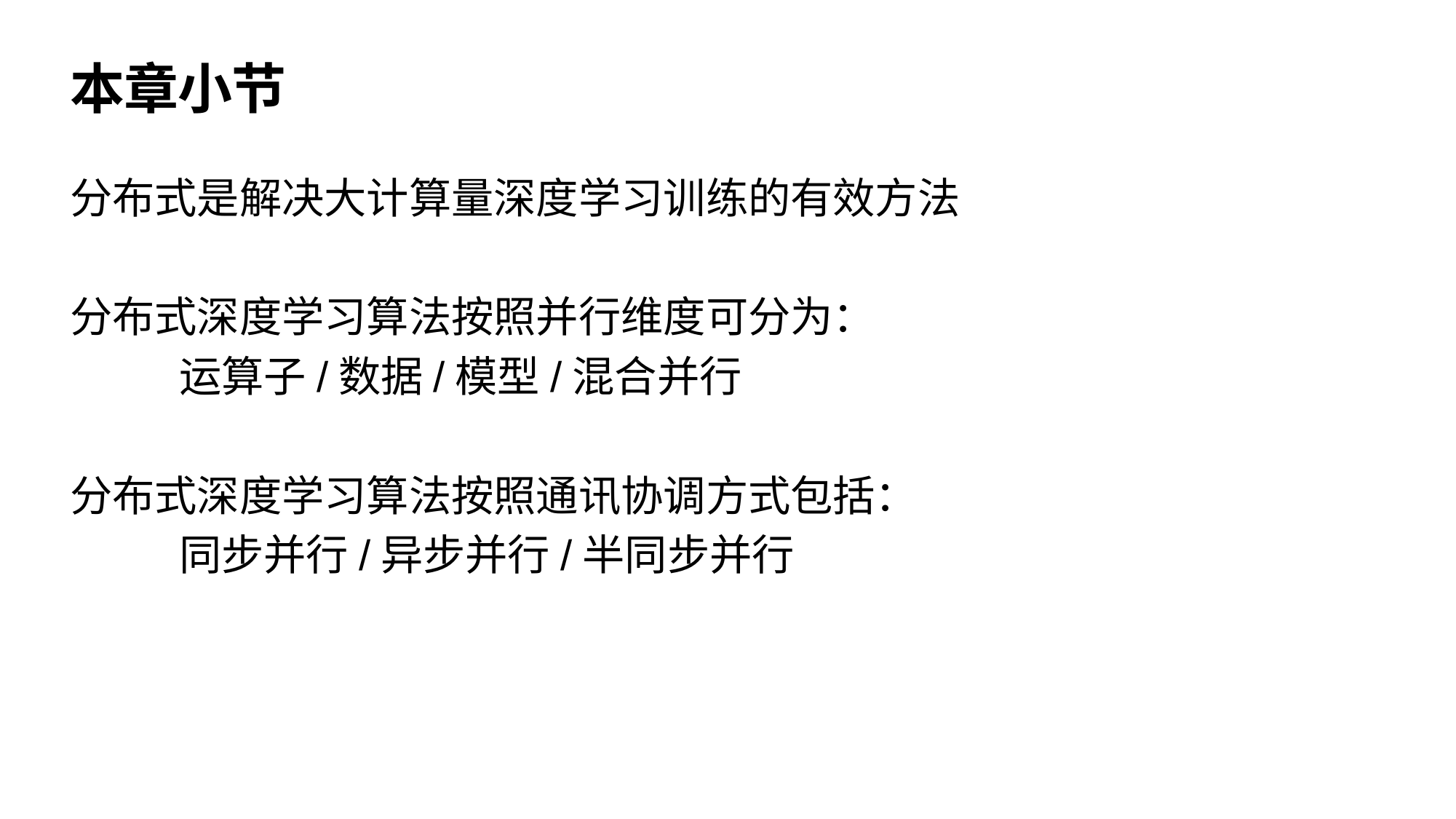

# 本章小节
分布式是解决大计算量深度学习训练的有效方法

分布式深度学习算法按照并行维度可分为：
	运算子/数据/模型/混合并行

分布式深度学习算法按照通讯协调方式包括：
	同步并行/异步并行/半同步并行